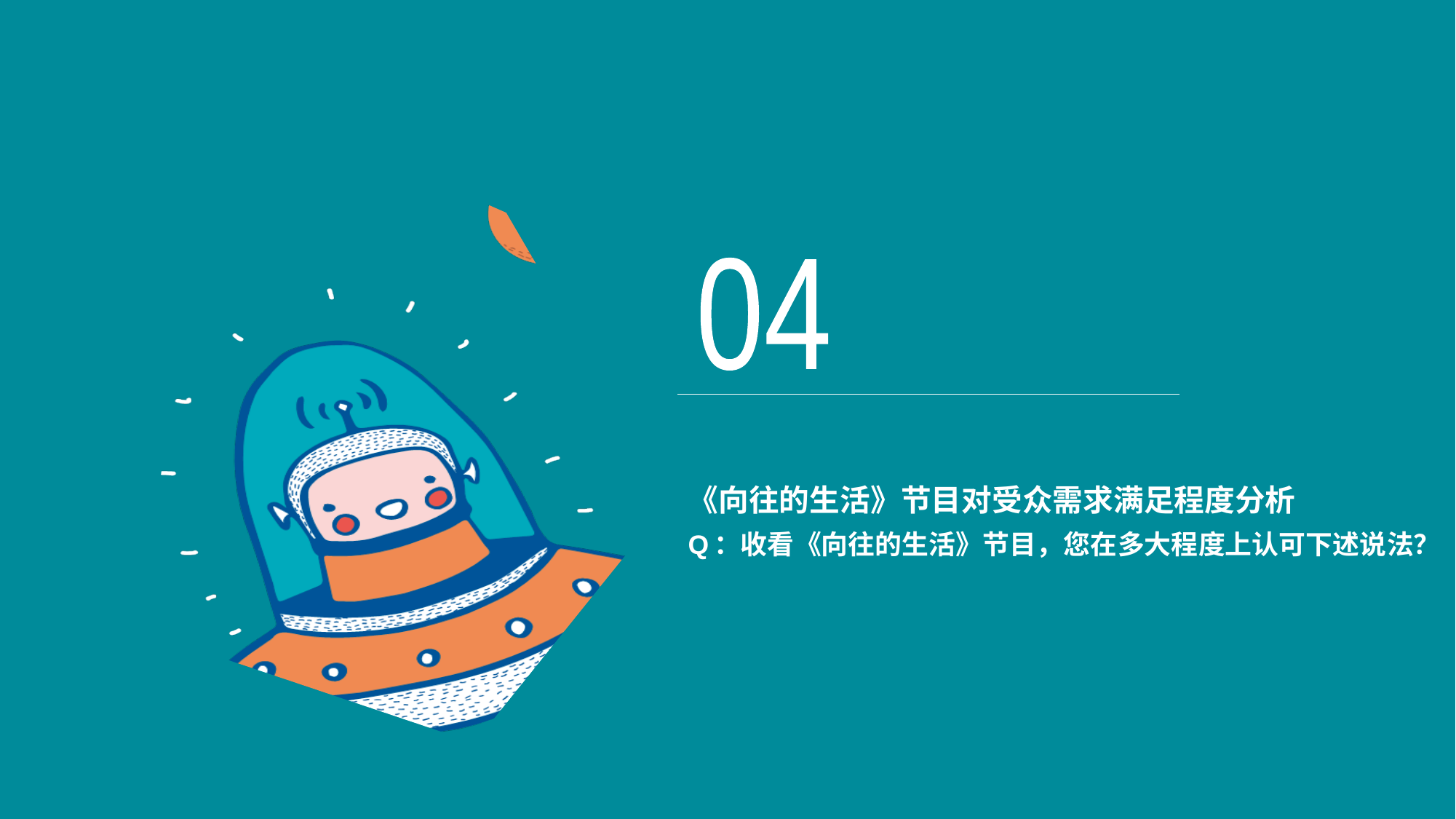

04
# 《向往的生活》节目对受众需求满足程度分析 Q：收看《向往的生活》节目，您在多大程度上认可下述说法？